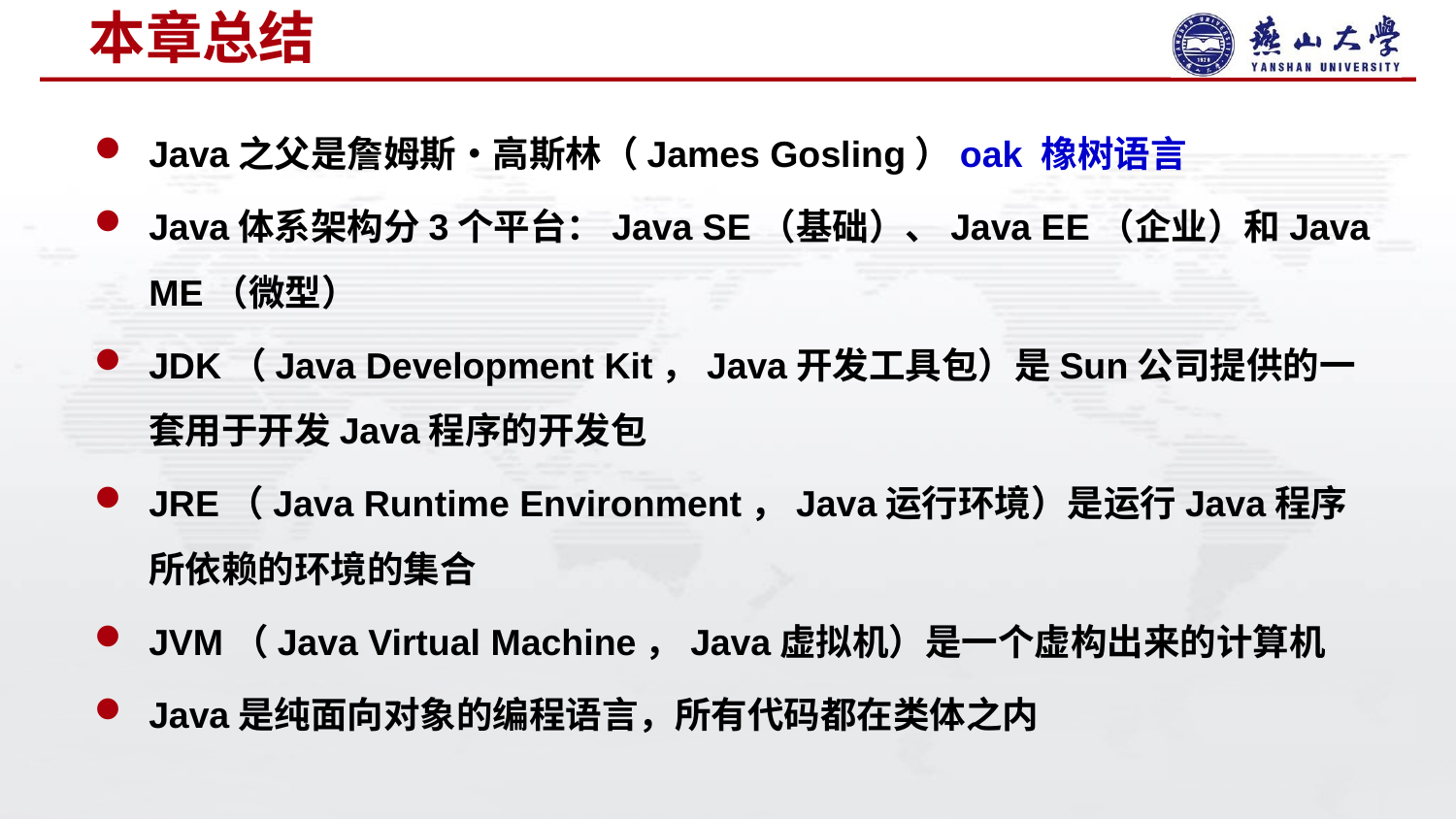

# 本章总结
Java之父是詹姆斯•高斯林（James Gosling）oak 橡树语言
Java体系架构分3个平台：Java SE（基础）、Java EE（企业）和Java ME（微型）
JDK（Java Development Kit，Java开发工具包）是Sun公司提供的一套用于开发Java程序的开发包
JRE（Java Runtime Environment，Java运行环境）是运行Java程序所依赖的环境的集合
JVM（Java Virtual Machine，Java虚拟机）是一个虚构出来的计算机
Java是纯面向对象的编程语言，所有代码都在类体之内